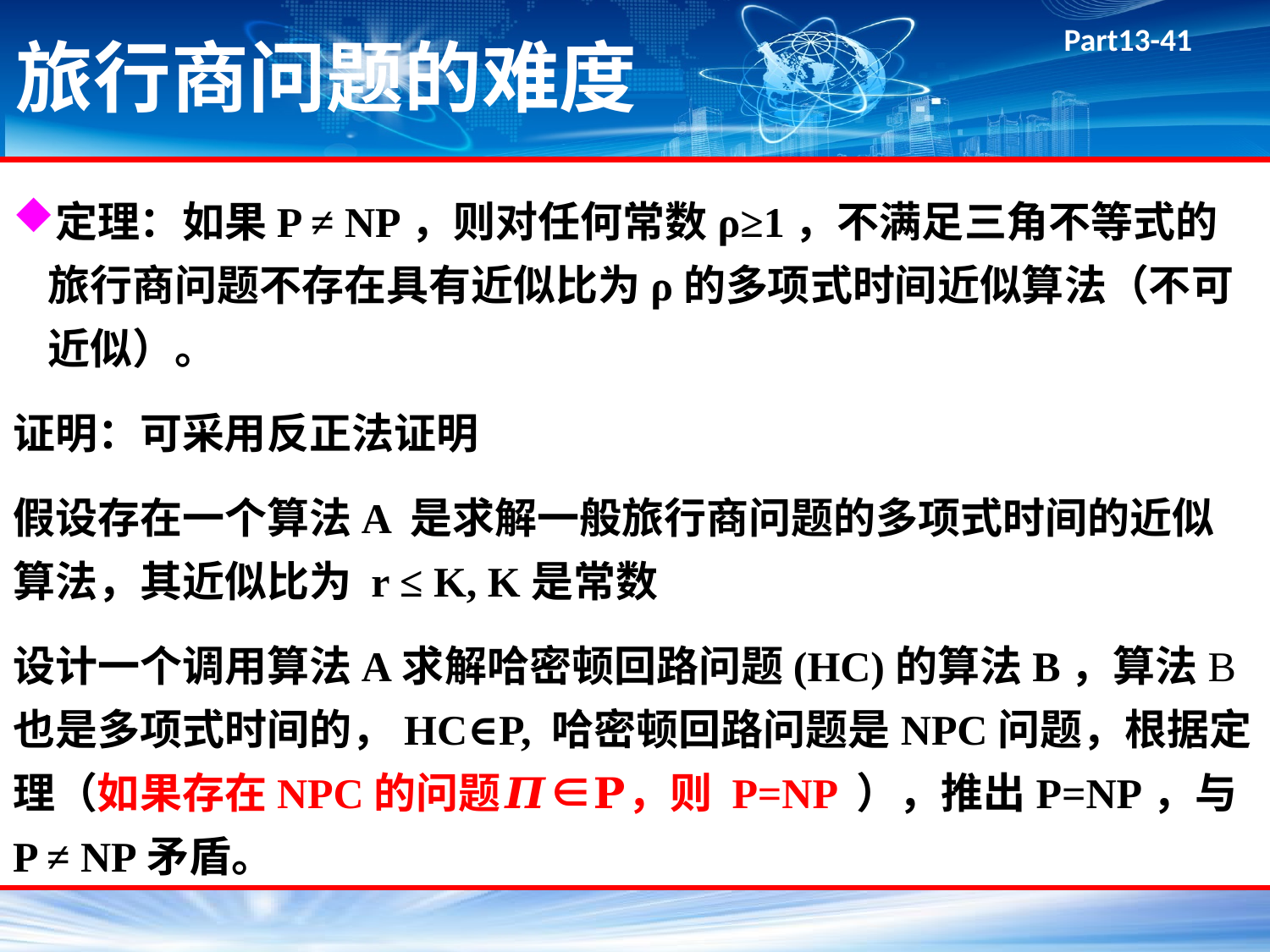

# 旅行商问题的难度
定理：如果P ≠ NP，则对任何常数ρ≥1，不满足三角不等式的旅行商问题不存在具有近似比为ρ的多项式时间近似算法（不可近似）。
证明：可采用反正法证明
假设存在一个算法A 是求解一般旅行商问题的多项式时间的近似算法，其近似比为 r ≤ K, K是常数
设计一个调用算法A求解哈密顿回路问题(HC)的算法B，算法B也是多项式时间的，HC∈P, 哈密顿回路问题是NPC问题，根据定理（如果存在NPC的问题𝜫∈𝐏，则 P=NP ），推出P=NP，与P ≠ NP矛盾。